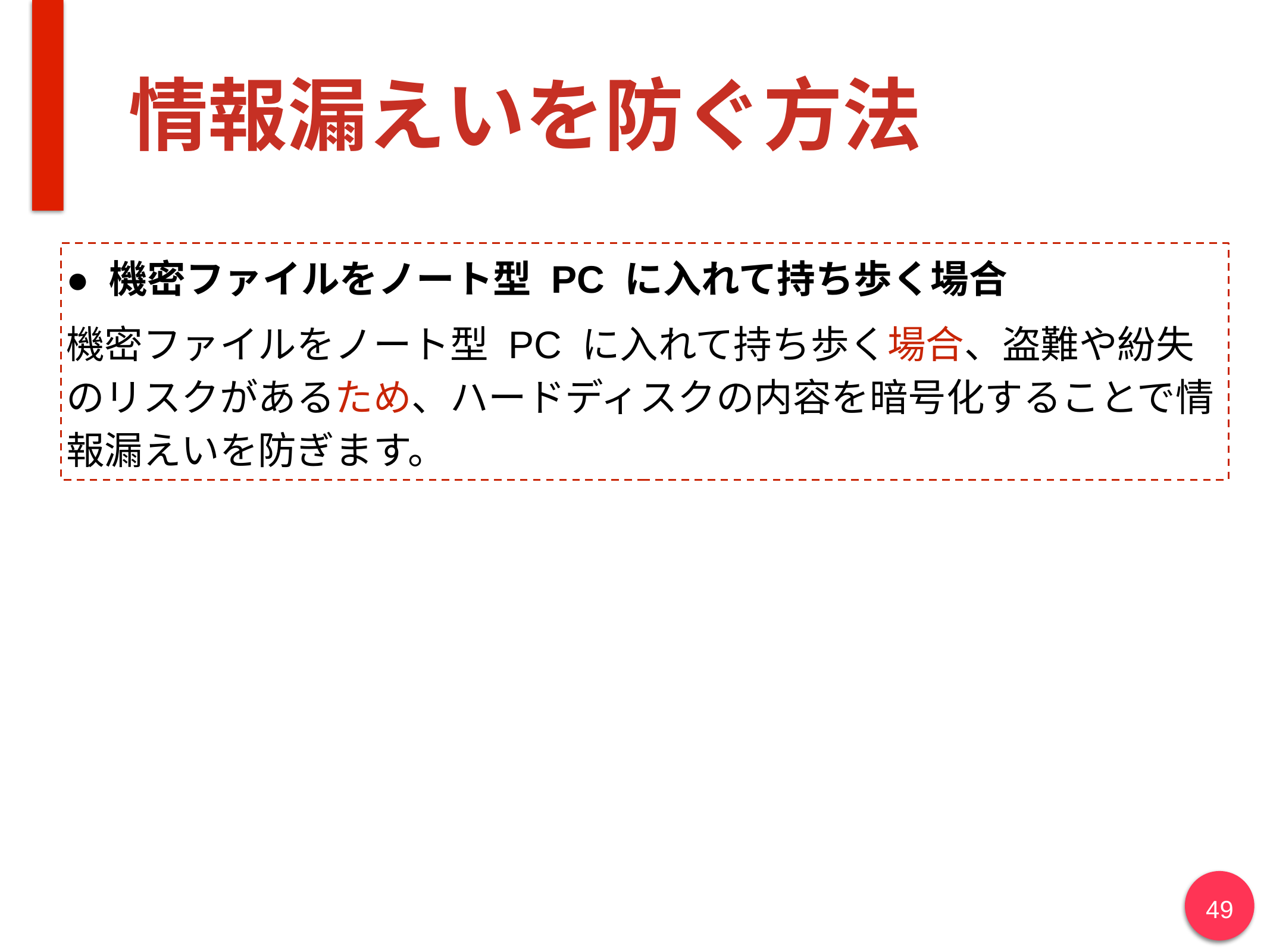

# 情報漏えいを防ぐ方法
● 機密ファイルをノート型 PC に入れて持ち歩く場合
機密ファイルをノート型 PC に入れて持ち歩く場合、盗難や紛失のリスクがあるため、ハードディスクの内容を暗号化することで情報漏えいを防ぎます。

49